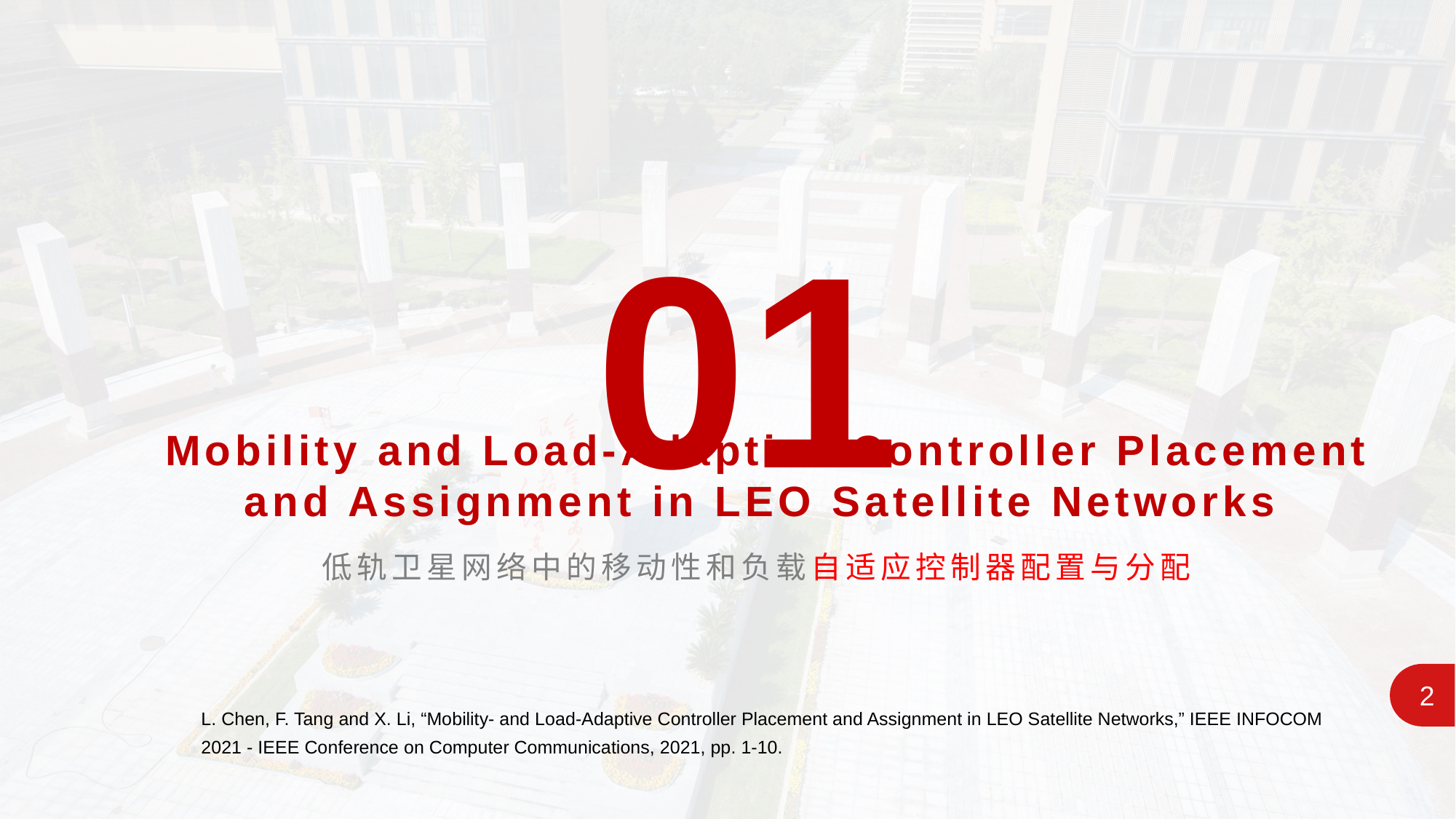

01
Mobility and Load-Adaptive Controller Placement and Assignment in LEO Satellite Networks
低轨卫星网络中的移动性和负载自适应控制器配置与分配
2
L. Chen, F. Tang and X. Li, “Mobility- and Load-Adaptive Controller Placement and Assignment in LEO Satellite Networks,” IEEE INFOCOM 2021 - IEEE Conference on Computer Communications, 2021, pp. 1-10.